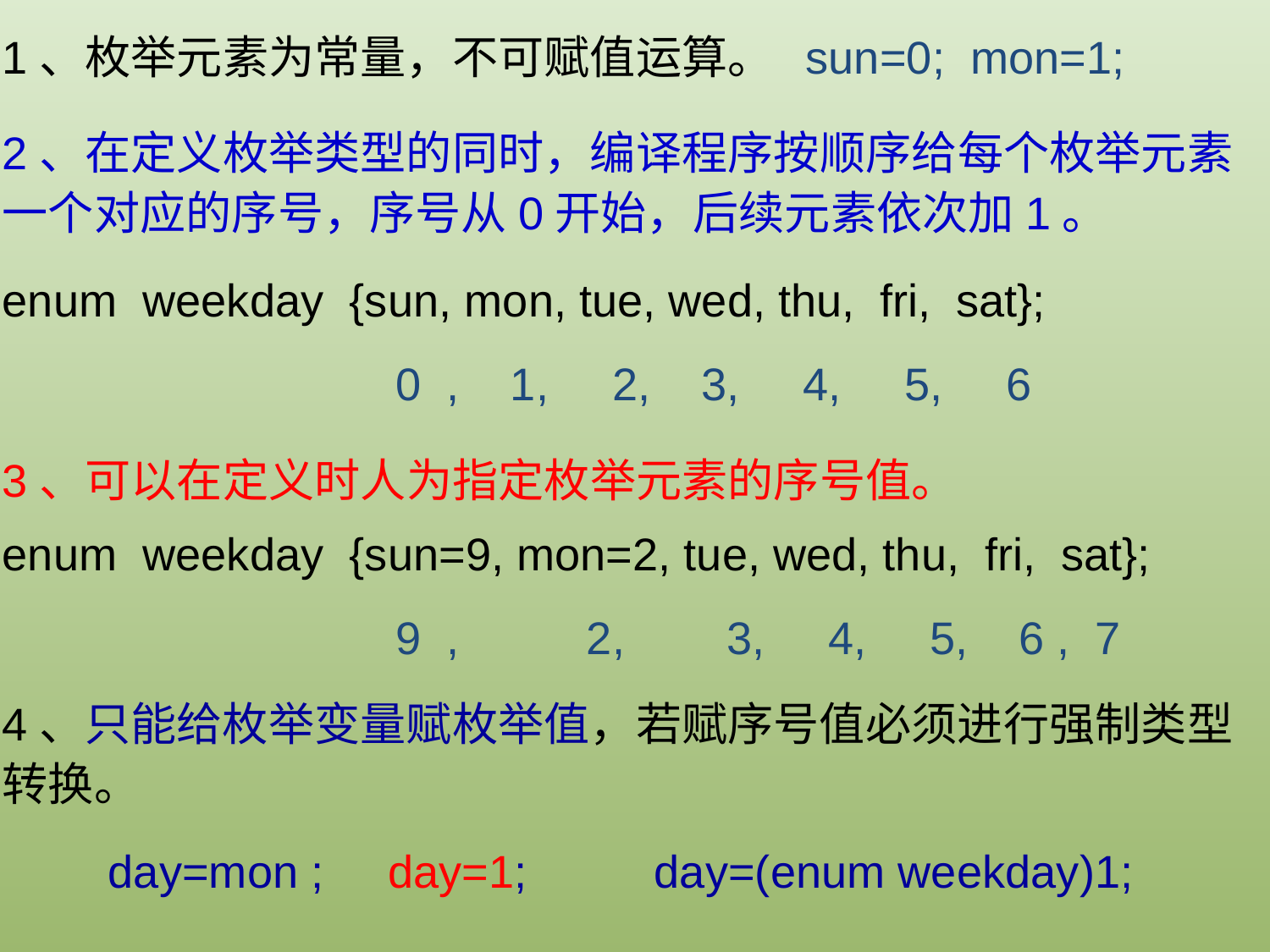

1、枚举元素为常量，不可赋值运算。  sun=0;  mon=1;
2、在定义枚举类型的同时，编译程序按顺序给每个枚举元素一个对应的序号，序号从0开始，后续元素依次加1。
enum  weekday  {sun, mon, tue, wed, thu,  fri,  sat};
                               0  ,    1,     2,    3,     4,     5,     6
3、可以在定义时人为指定枚举元素的序号值。
enum  weekday  {sun=9, mon=2, tue, wed, thu,  fri,  sat};
                               9  ,          2,        3,     4,     5,    6 ,  7
4、只能给枚举变量赋枚举值，若赋序号值必须进行强制类型转换。
day=mon ;     day=1;          day=(enum weekday)1;
410